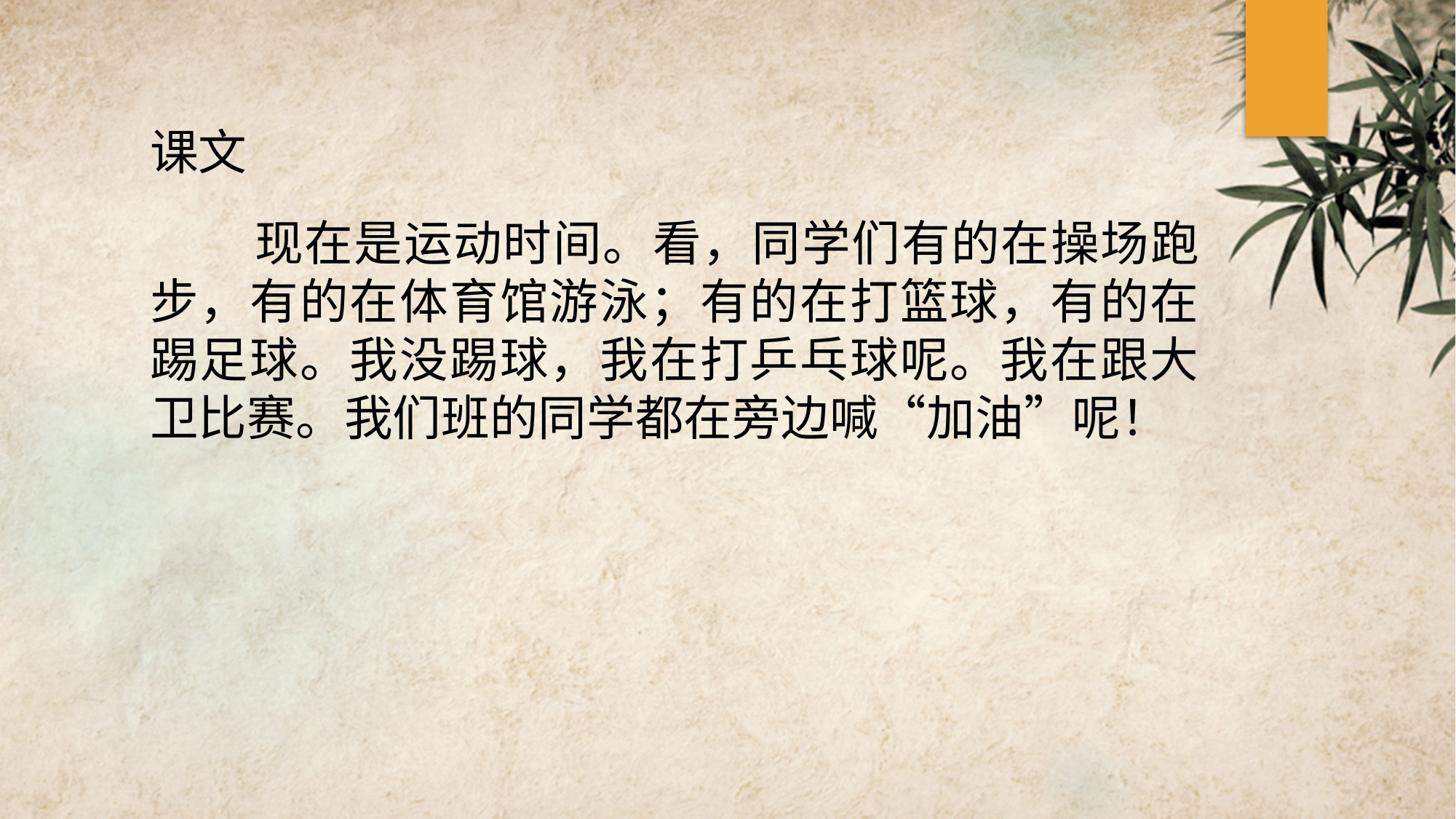

课文

             现在是运动时间。看，同学们有的在操场跑步，有的在体育馆游泳；有的在打篮球，有的在踢足球。我没踢球，我在打乒乓球呢。我在跟大卫比赛。我们班的同学都在旁边喊“加油”呢！